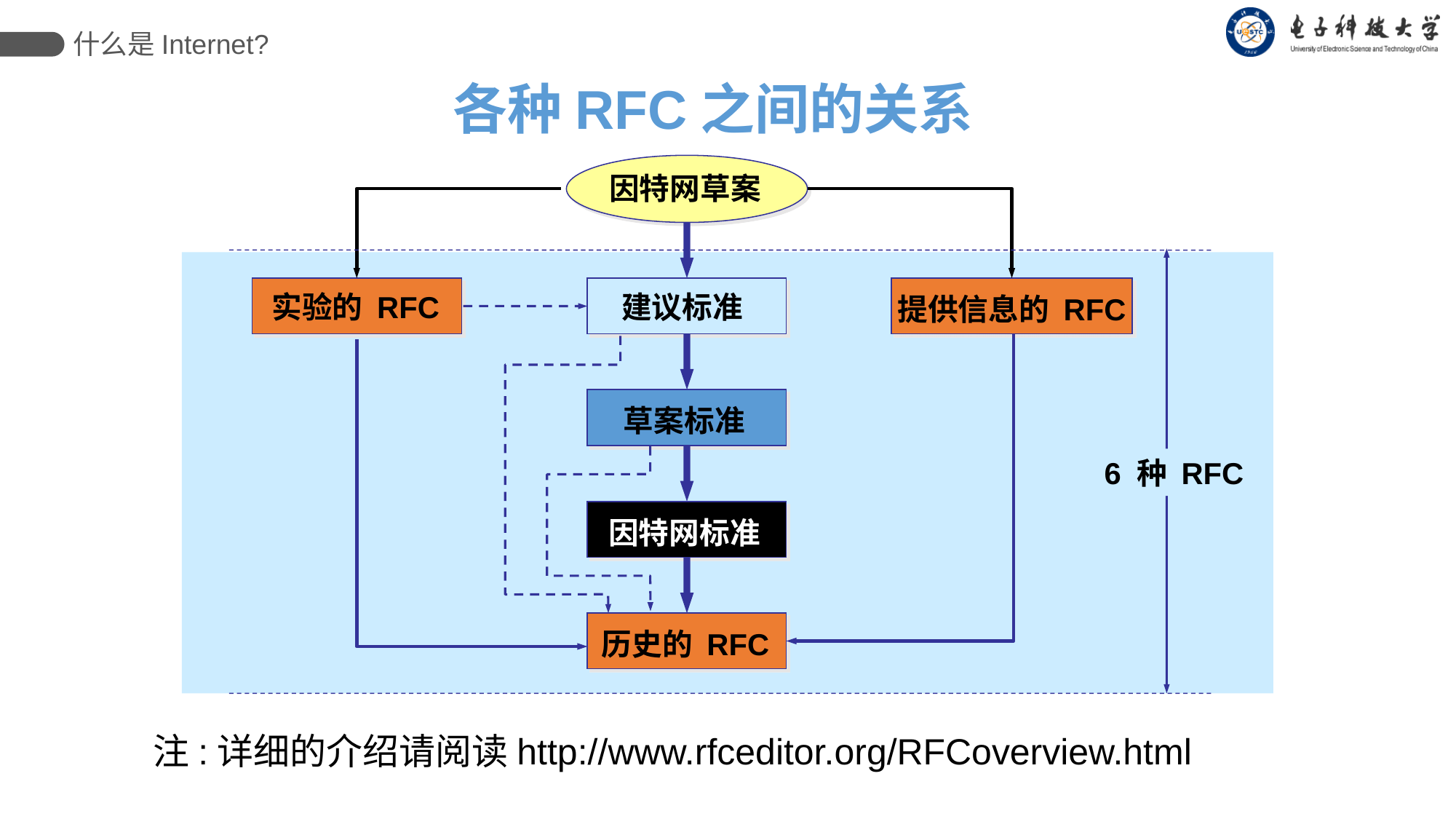

什么是Internet?

各种RFC之间的关系

因特网草案

建议标准
实验的 RFC
提供信息的 RFC

草案标准

6 种 RFC

因特网标准

历史的 RFC

                  注:详细的介绍请阅读http://www.rfceditor.org/RFCoverview.html